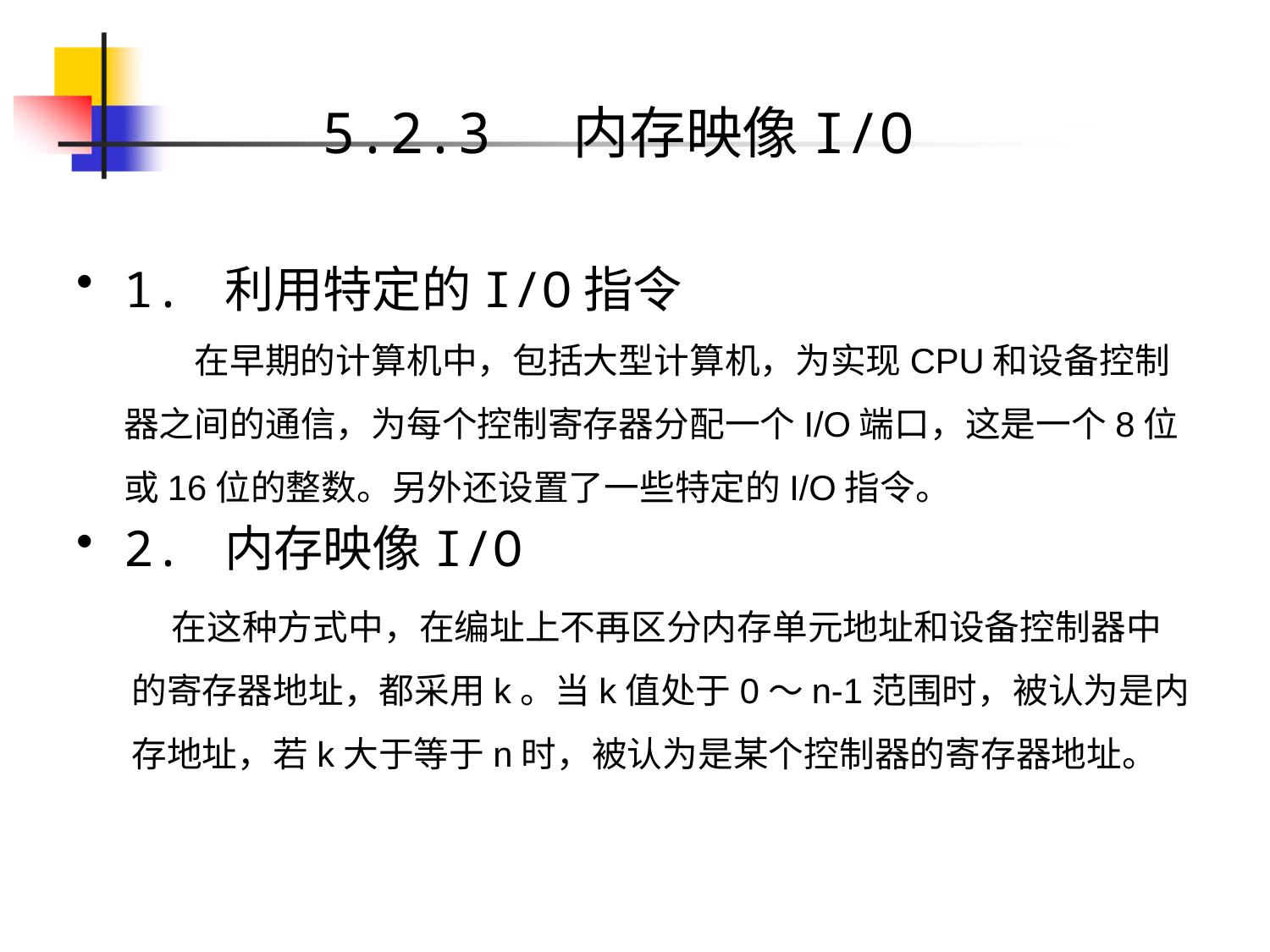

# 5.2.3  内存映像I/O
1. 利用特定的I/O指令
　　在早期的计算机中，包括大型计算机，为实现CPU和设备控制器之间的通信，为每个控制寄存器分配一个I/O端口，这是一个8位或16位的整数。另外还设置了一些特定的I/O指令。
2. 内存映像I/O
    在这种方式中，在编址上不再区分内存单元地址和设备控制器中的寄存器地址，都采用k。当k值处于0～n-1范围时，被认为是内存地址，若k大于等于n时，被认为是某个控制器的寄存器地址。